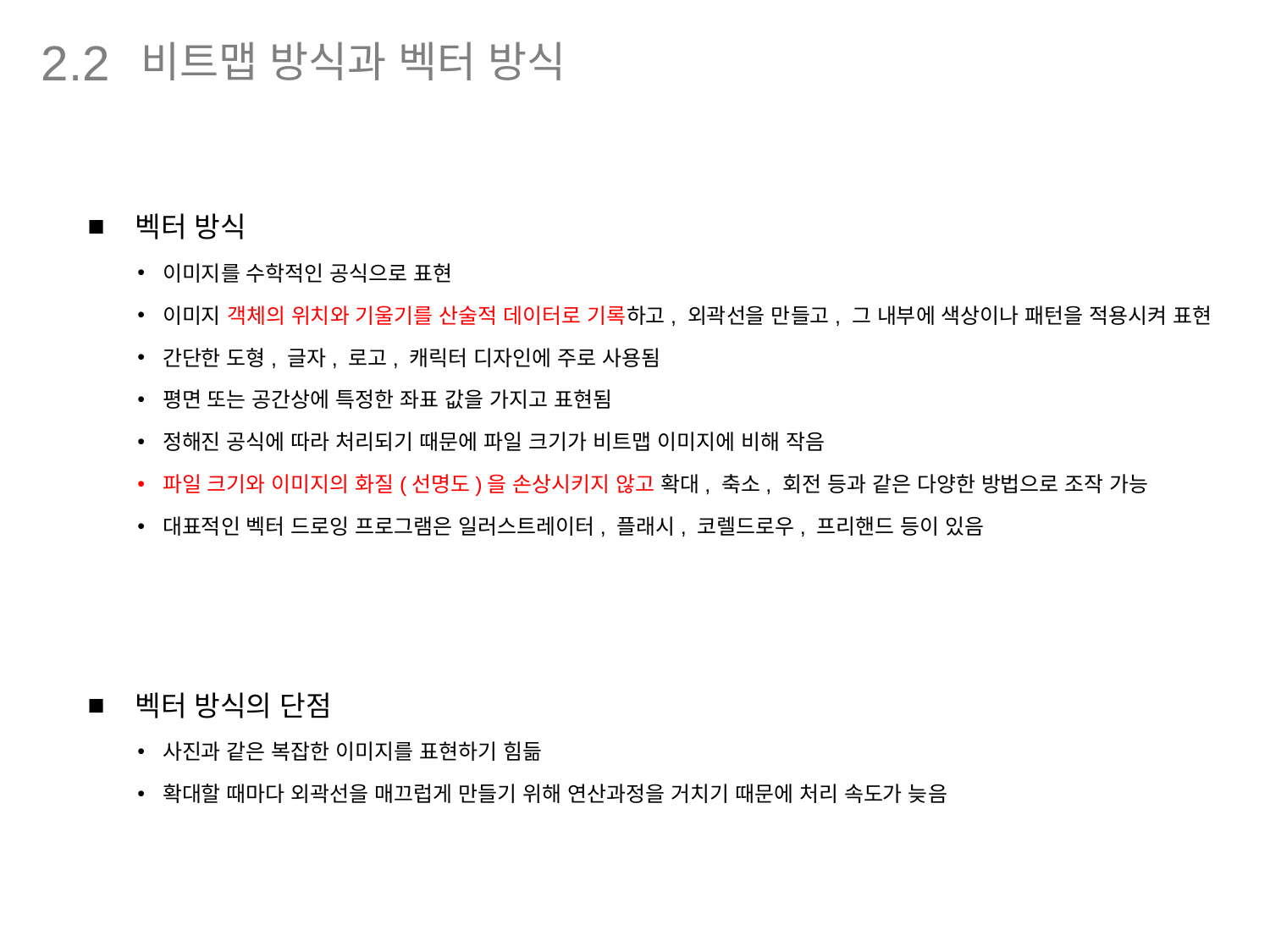

비트맵 방식과 벡터 방식
2.2
벡터 방식
이미지를 수학적인 공식으로 표현
이미지 객체의 위치와 기울기를 산술적 데이터로 기록하고, 외곽선을 만들고, 그 내부에 색상이나 패턴을 적용시켜 표현
간단한 도형, 글자, 로고, 캐릭터 디자인에 주로 사용됨
평면 또는 공간상에 특정한 좌표 값을 가지고 표현됨
정해진 공식에 따라 처리되기 때문에 파일 크기가 비트맵 이미지에 비해 작음
파일 크기와 이미지의 화질(선명도)을 손상시키지 않고 확대, 축소, 회전 등과 같은 다양한 방법으로 조작 가능
대표적인 벡터 드로잉 프로그램은 일러스트레이터, 플래시, 코렐드로우, 프리핸드 등이 있음

벡터 방식의 단점
사진과 같은 복잡한 이미지를 표현하기 힘듦
확대할 때마다 외곽선을 매끄럽게 만들기 위해 연산과정을 거치기 때문에 처리 속도가 늦음